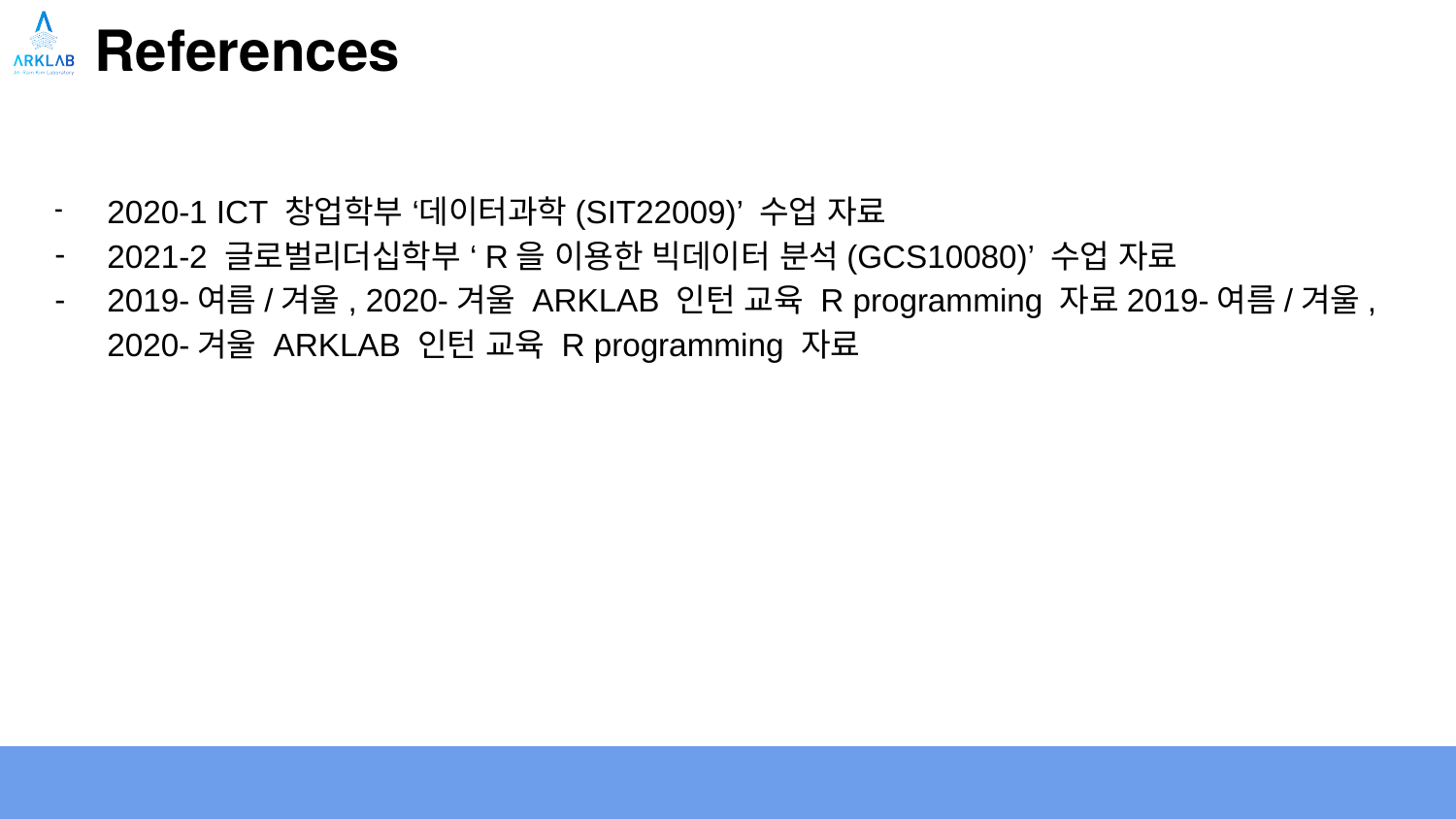

# References
2020-1 ICT 창업학부 ‘데이터과학(SIT22009)’ 수업 자료
2021-2 글로벌리더십학부 ‘R을 이용한 빅데이터 분석(GCS10080)’ 수업 자료
2019-여름/겨울, 2020-겨울 ARKLAB 인턴 교육 R programming 자료2019-여름/겨울, 2020-겨울 ARKLAB 인턴 교육 R programming 자료